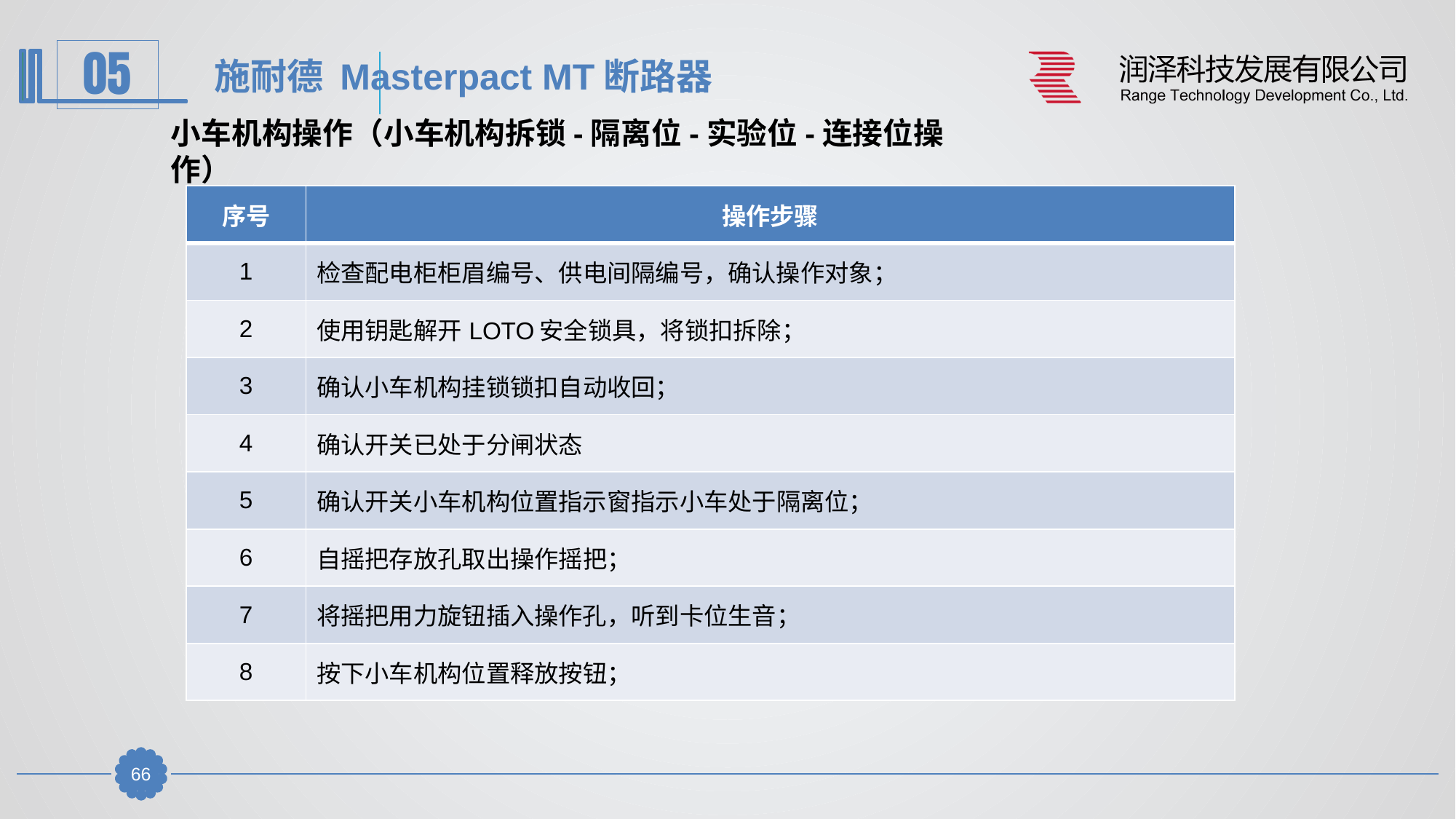

施耐德 Masterpact MT断路器
小车机构操作（小车机构拆锁-隔离位-实验位-连接位操作）
| 序号 | 操作步骤 |
| --- | --- |
| 1 | 检查配电柜柜眉编号、供电间隔编号，确认操作对象； |
| 2 | 使用钥匙解开LOTO安全锁具，将锁扣拆除； |
| 3 | 确认小车机构挂锁锁扣自动收回； |
| 4 | 确认开关已处于分闸状态 |
| 5 | 确认开关小车机构位置指示窗指示小车处于隔离位； |
| 6 | 自摇把存放孔取出操作摇把； |
| 7 | 将摇把用力旋钮插入操作孔，听到卡位生音； |
| 8 | 按下小车机构位置释放按钮； |
66